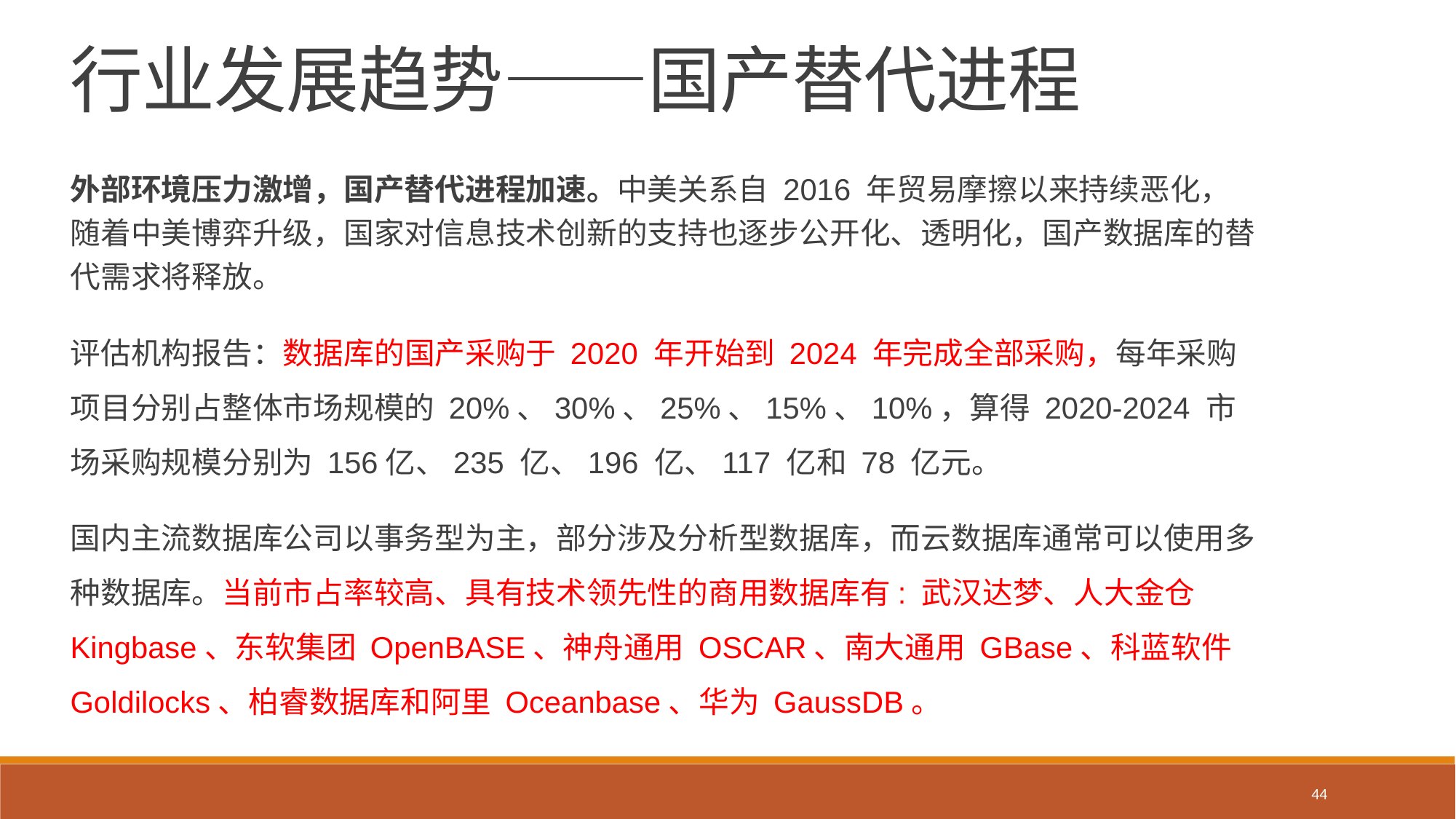

行业发展趋势——国产替代进程
外部环境压力激增，国产替代进程加速。中美关系自 2016 年贸易摩擦以来持续恶化，随着中美博弈升级，国家对信息技术创新的支持也逐步公开化、透明化，国产数据库的替代需求将释放。
评估机构报告：数据库的国产采购于 2020 年开始到 2024 年完成全部采购，每年采购项目分别占整体市场规模的 20%、30%、25%、15%、10%，算得 2020-2024 市场采购规模分别为 156亿、235 亿、196 亿、117 亿和 78 亿元。
国内主流数据库公司以事务型为主，部分涉及分析型数据库，而云数据库通常可以使用多种数据库。当前市占率较高、具有技术领先性的商用数据库有: 武汉达梦、人大金仓 Kingbase、东软集团 OpenBASE、神舟通用 OSCAR、南大通用 GBase、科蓝软件 Goldilocks、柏睿数据库和阿里 Oceanbase、华为 GaussDB。
44